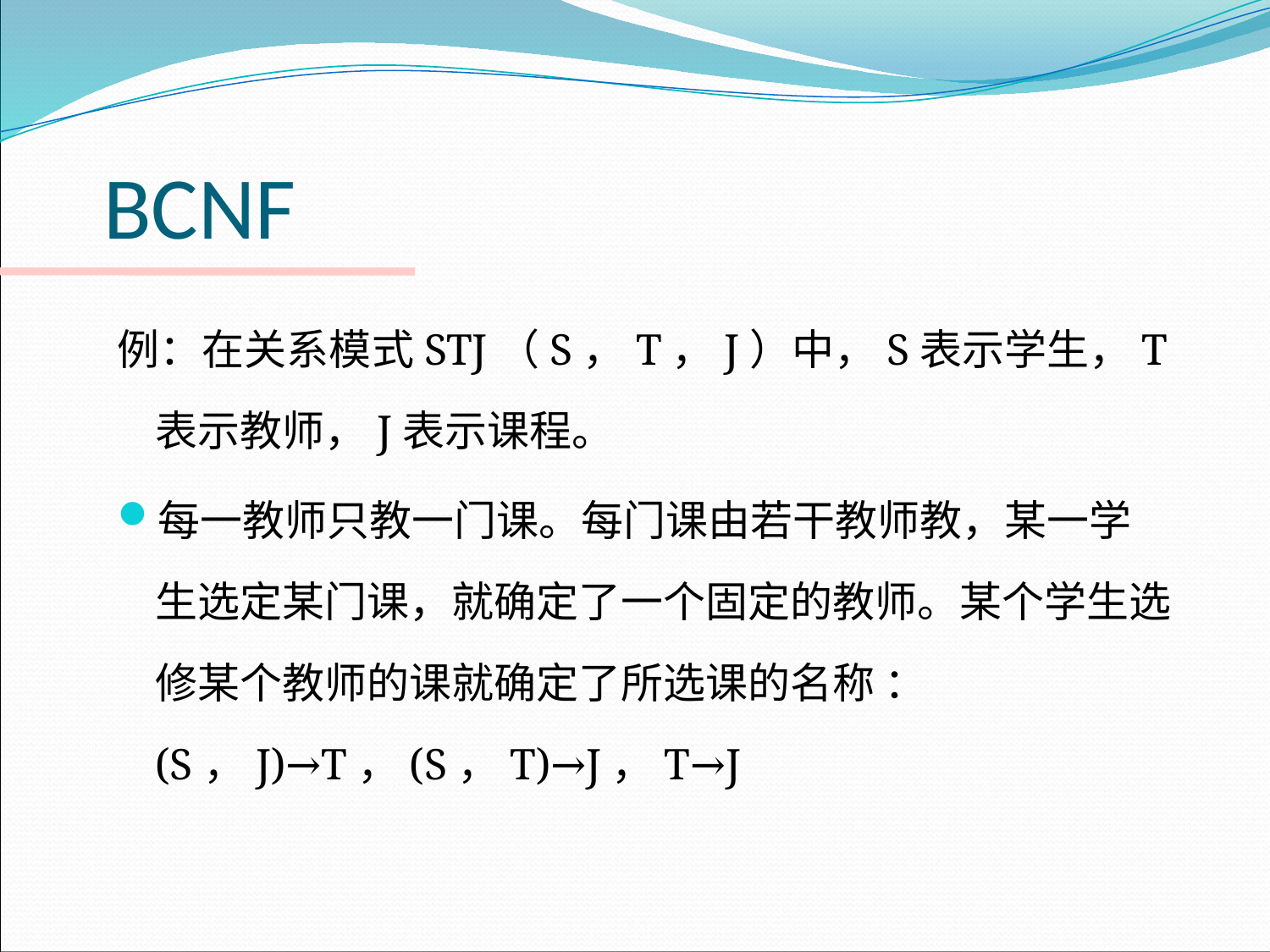

# BCNF
例：在关系模式STJ（S，T，J）中，S表示学生，T表示教师，J表示课程。
每一教师只教一门课。每门课由若干教师教，某一学生选定某门课，就确定了一个固定的教师。某个学生选修某个教师的课就确定了所选课的名称 ：                (S，J)→T，(S，T)→J，T→J

561